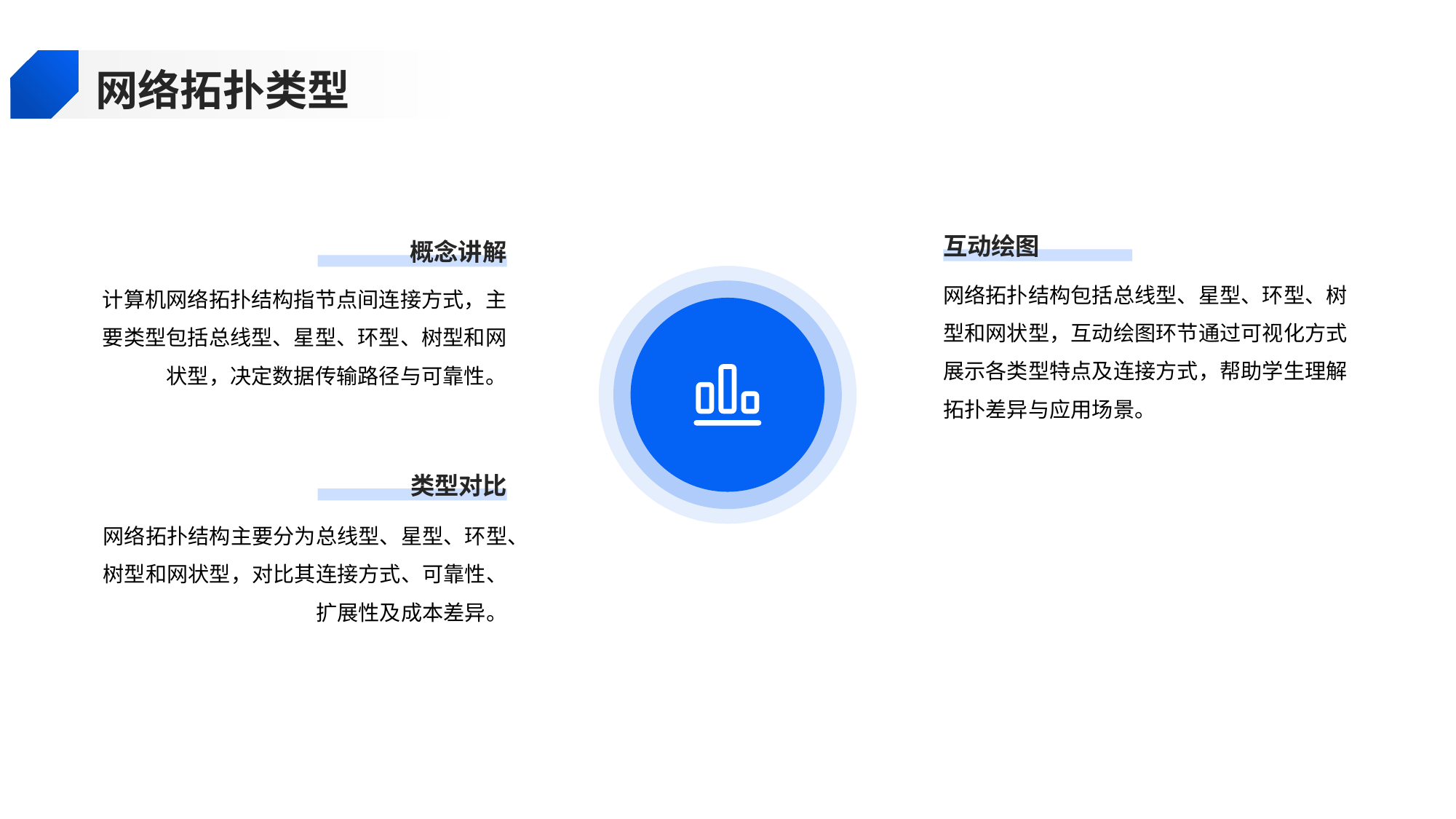

网络拓扑类型
互动绘图
概念讲解

网络拓扑结构包括总线型、星型、环型、树型和网状型，互动绘图环节通过可视化方式展示各类型特点及连接方式，帮助学生理解拓扑差异与应用场景。
计算机网络拓扑结构指节点间连接方式，主要类型包括总线型、星型、环型、树型和网状型，决定数据传输路径与可靠性。

类型对比

网络拓扑结构主要分为总线型、星型、环型、树型和网状型，对比其连接方式、可靠性、扩展性及成本差异。